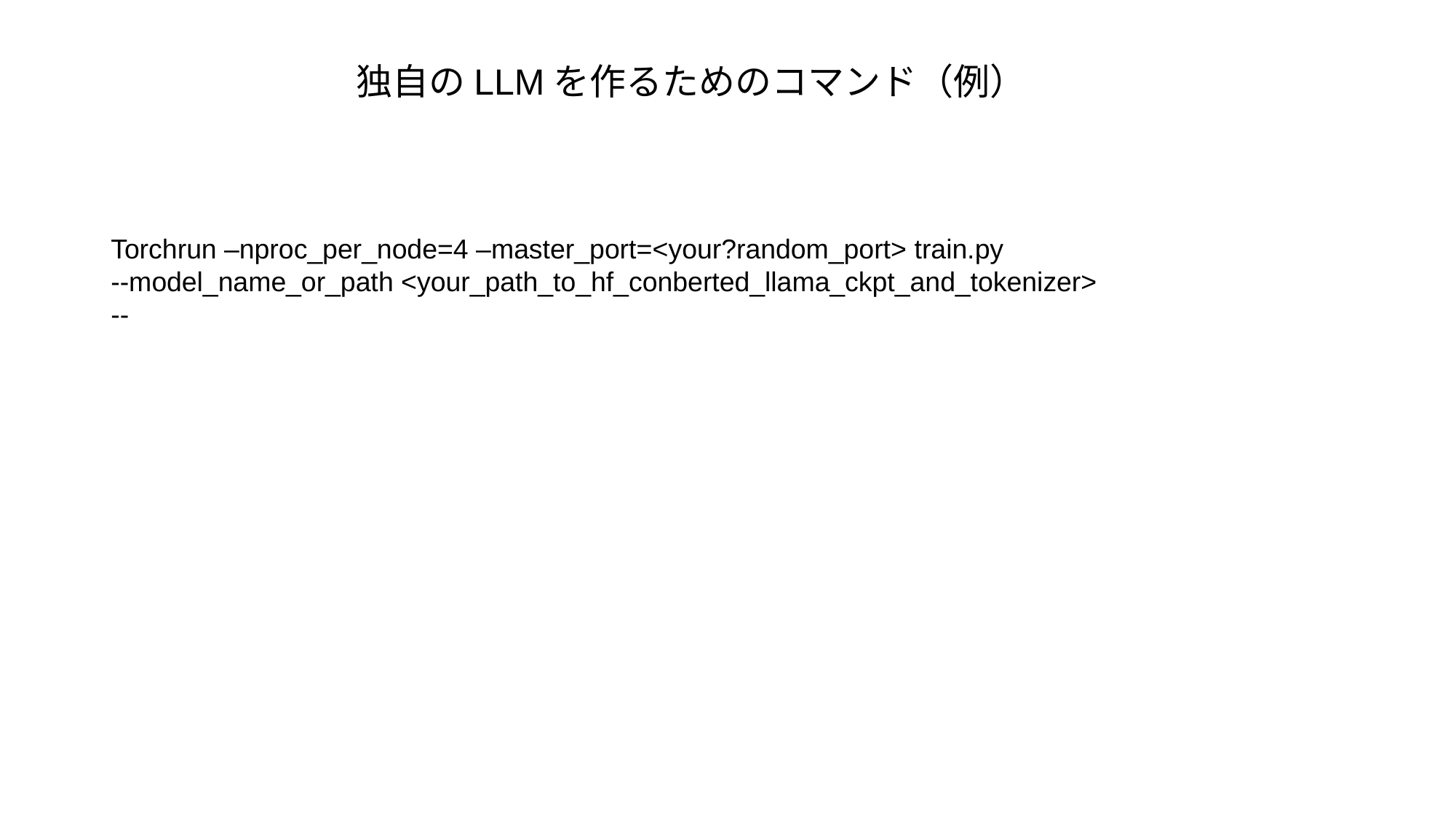

独自のLLMを作るためのコマンド（例）
Torchrun –nproc_per_node=4 –master_port=<your?random_port> train.py
--model_name_or_path <your_path_to_hf_conberted_llama_ckpt_and_tokenizer>
--